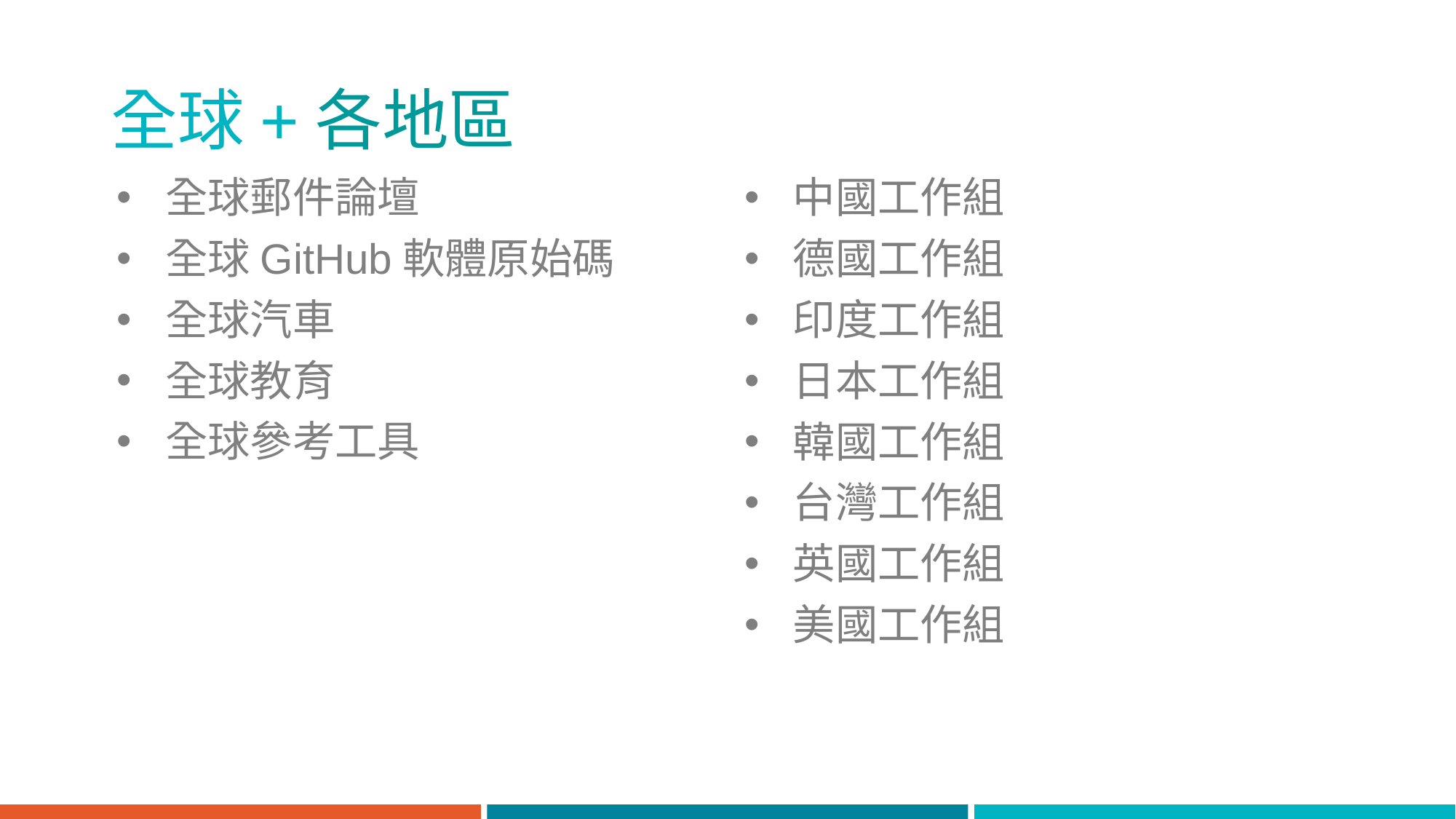

全球+各地區
全球郵件論壇
全球GitHub軟體原始碼
全球汽車
全球教育
全球參考工具

中國工作組
德國工作組
印度工作組
日本工作組
韓國工作組
台灣工作組
英國工作組
美國工作組